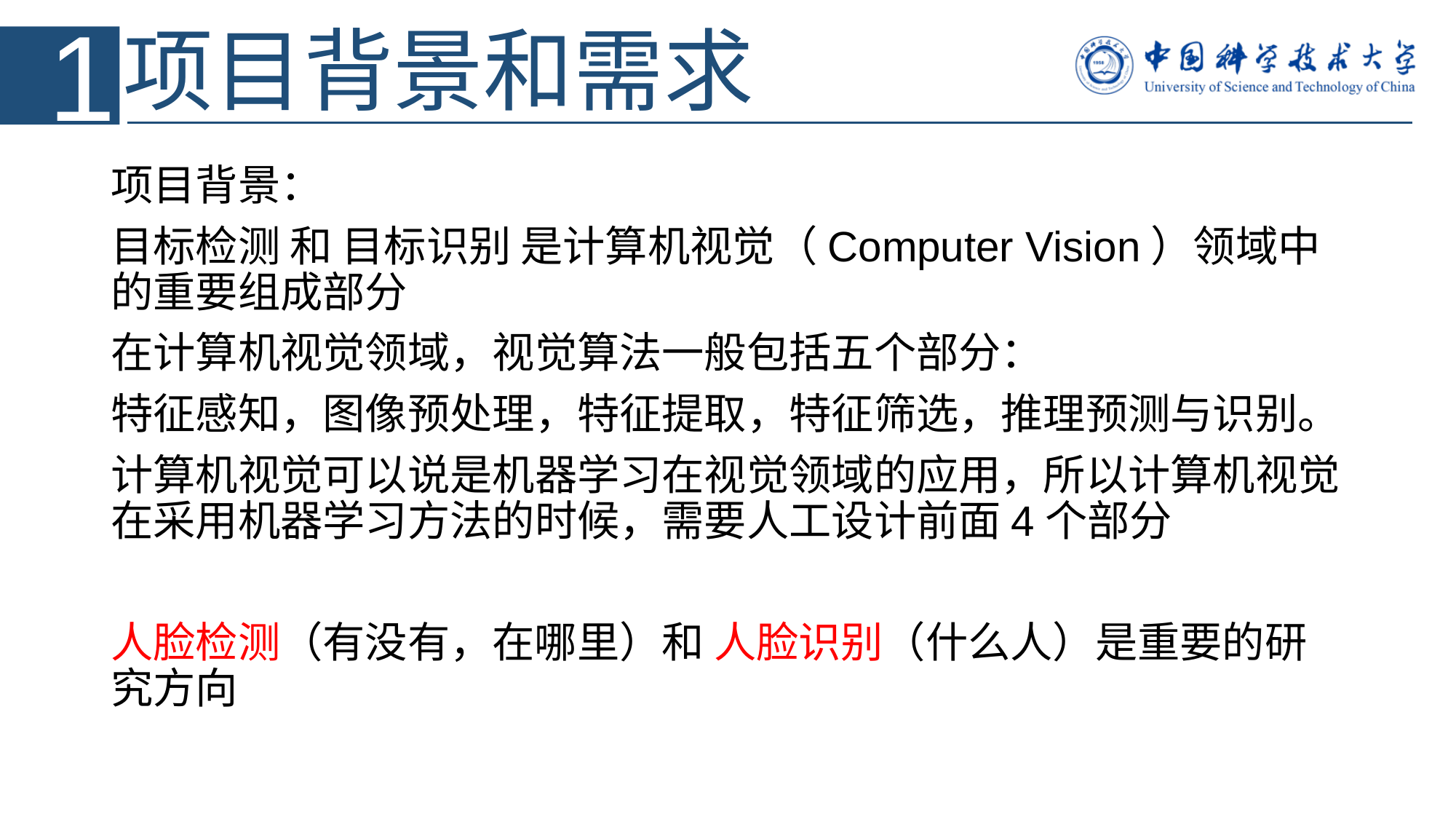

1
# 项目背景和需求
项目背景：
目标检测 和 目标识别 是计算机视觉（Computer Vision）领域中的重要组成部分
在计算机视觉领域，视觉算法一般包括五个部分：
特征感知，图像预处理，特征提取，特征筛选，推理预测与识别。
计算机视觉可以说是机器学习在视觉领域的应用，所以计算机视觉在采用机器学习方法的时候，需要人工设计前面4个部分

人脸检测（有没有，在哪里）和 人脸识别（什么人）是重要的研究方向